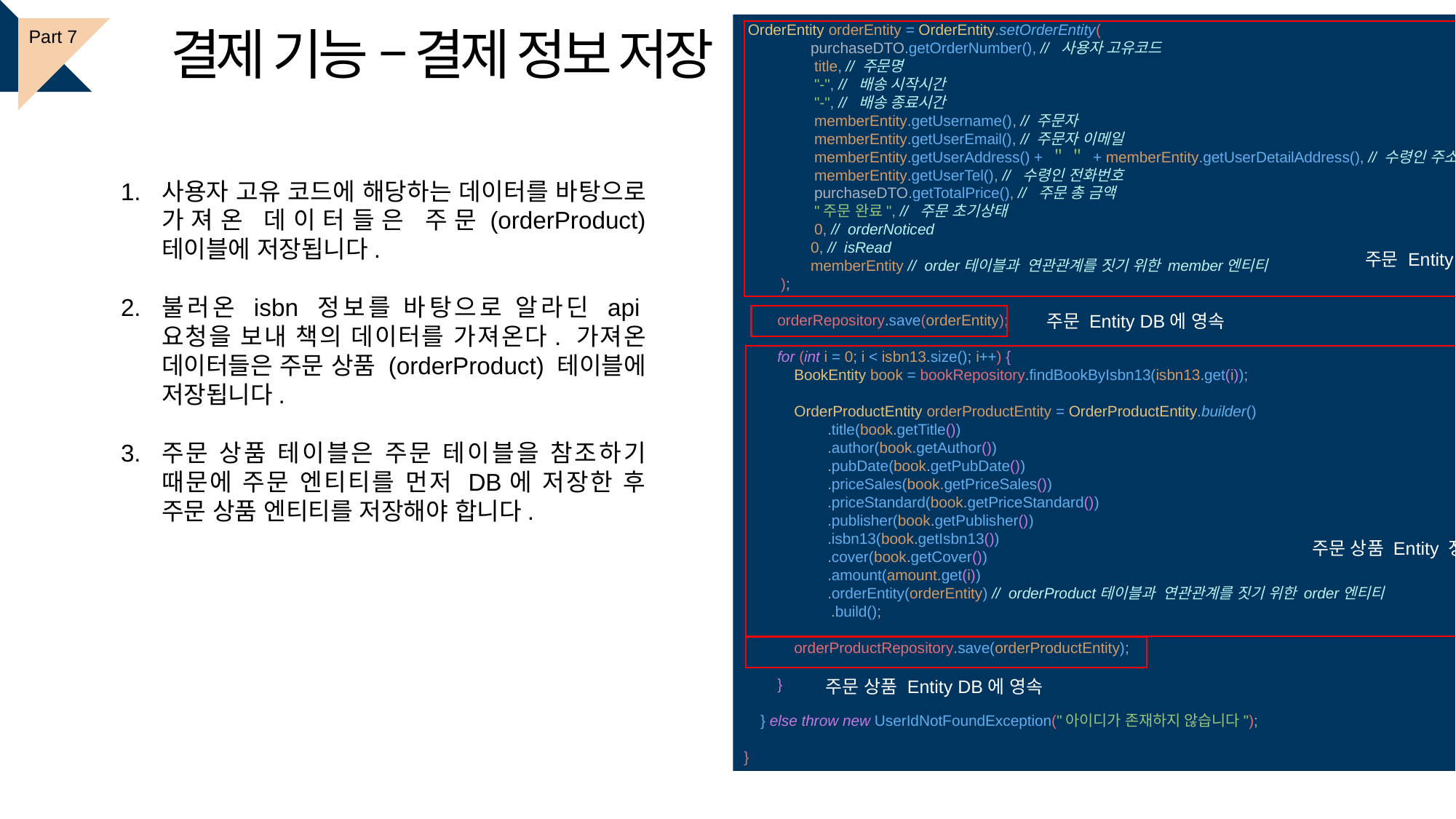

결제 기능 – 결제 정보 저장
 OrderEntity orderEntity = OrderEntity.setOrderEntity(
                purchaseDTO.getOrderNumber(), //  사용자 고유코드
                title, // 주문명
                "-", //  배송 시작시간
                "-", //  배송 종료시간
                memberEntity.getUsername(), // 주문자
                memberEntity.getUserEmail(), // 주문자 이메일
                memberEntity.getUserAddress() + ＂ ＂ + memberEntity.getUserDetailAddress(), // 수령인 주소
                memberEntity.getUserTel(), //  수령인 전화번호
                purchaseDTO.getTotalPrice(), //  주문 총 금액
                "주문 완료", //  주문 초기상태
                0, //  orderNoticed
                0, //  isRead
                memberEntity //  order테이블과  연관관계를 짓기 위한 member엔티티
        );
        orderRepository.save(orderEntity);
        for (int i = 0; i < isbn13.size(); i++) {
            BookEntity book = bookRepository.findBookByIsbn13(isbn13.get(i));
            OrderProductEntity orderProductEntity = OrderProductEntity.builder()
                    .title(book.getTitle())
                    .author(book.getAuthor())
                    .pubDate(book.getPubDate())
                    .priceSales(book.getPriceSales())
                    .priceStandard(book.getPriceStandard())
                    .publisher(book.getPublisher())
                    .isbn13(book.getIsbn13())
                    .cover(book.getCover())
                    .amount(amount.get(i))
                    .orderEntity(orderEntity) //  orderProduct테이블과  연관관계를 짓기 위한 order엔티티
                    .build();
            orderProductRepository.save(orderProductEntity);
        }
    } else throw new UserIdNotFoundException("아이디가 존재하지 않습니다");
}

Part 7

사용자 고유 코드에 해당하는 데이터를 바탕으로 가져온 데이터들은 주문(orderProduct) 테이블에 저장됩니다.

불러온 isbn 정보를 바탕으로 알라딘 api요청을 보내 책의 데이터를 가져온다. 가져온 데이터들은 주문 상품 (orderProduct) 테이블에 저장됩니다.

주문 상품 테이블은 주문 테이블을 참조하기 때문에 주문 엔티티를 먼저 DB에 저장한 후 주문 상품 엔티티를 저장해야 합니다.

주문 Entity 정의
주문 Entity DB에 영속

주문 상품 Entity 정의

주문 상품 Entity DB에 영속